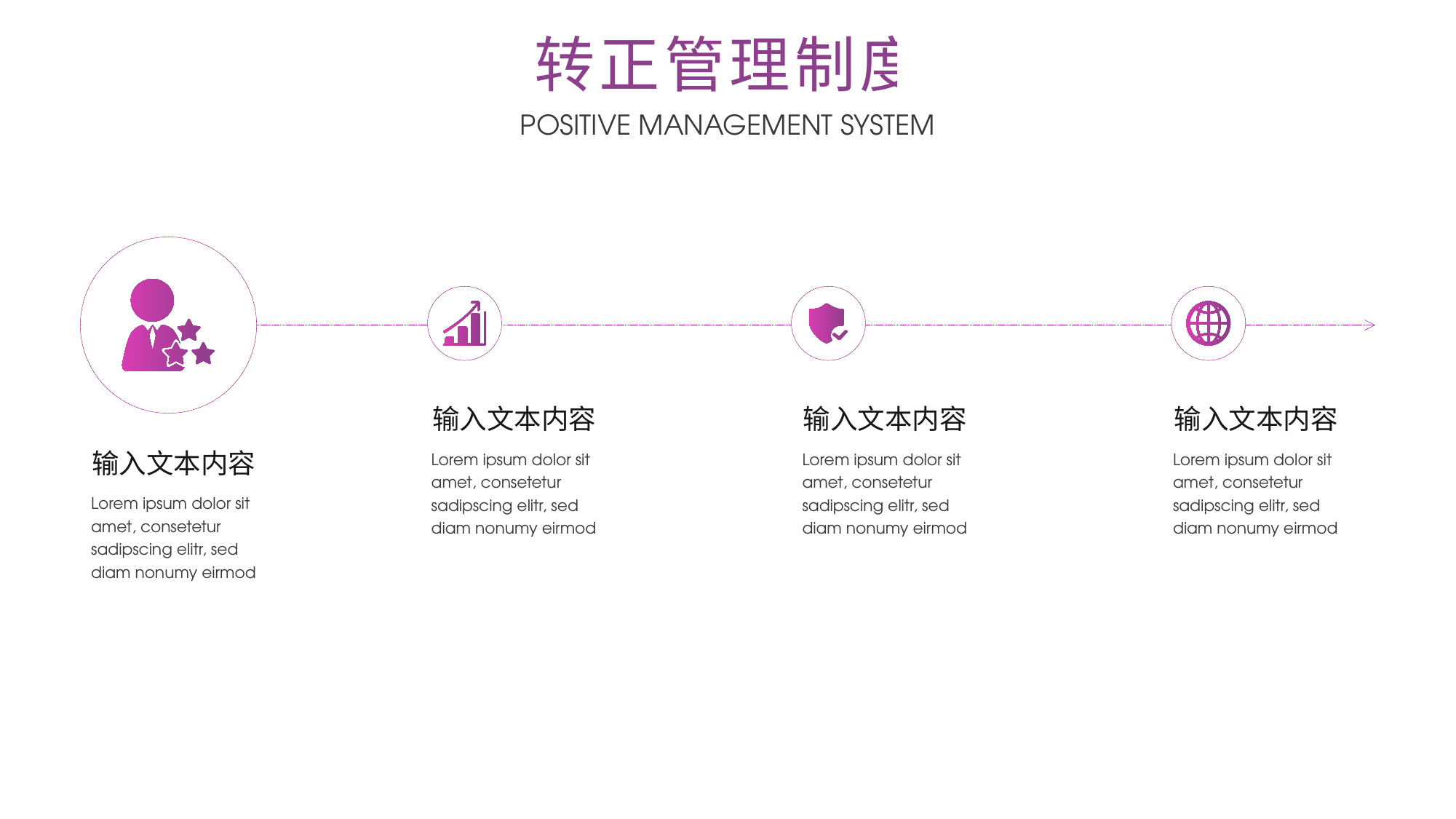

转正管理制度
POSITIVE MANAGEMENT SYSTEM

输入文本内容
Lorem ipsum dolor sit amet, consetetur sadipscing elitr, sed diam nonumy eirmod
输入文本内容
Lorem ipsum dolor sit amet, consetetur sadipscing elitr, sed diam nonumy eirmod
输入文本内容
Lorem ipsum dolor sit amet, consetetur sadipscing elitr, sed diam nonumy eirmod
输入文本内容
Lorem ipsum dolor sit amet, consetetur sadipscing elitr, sed diam nonumy eirmod